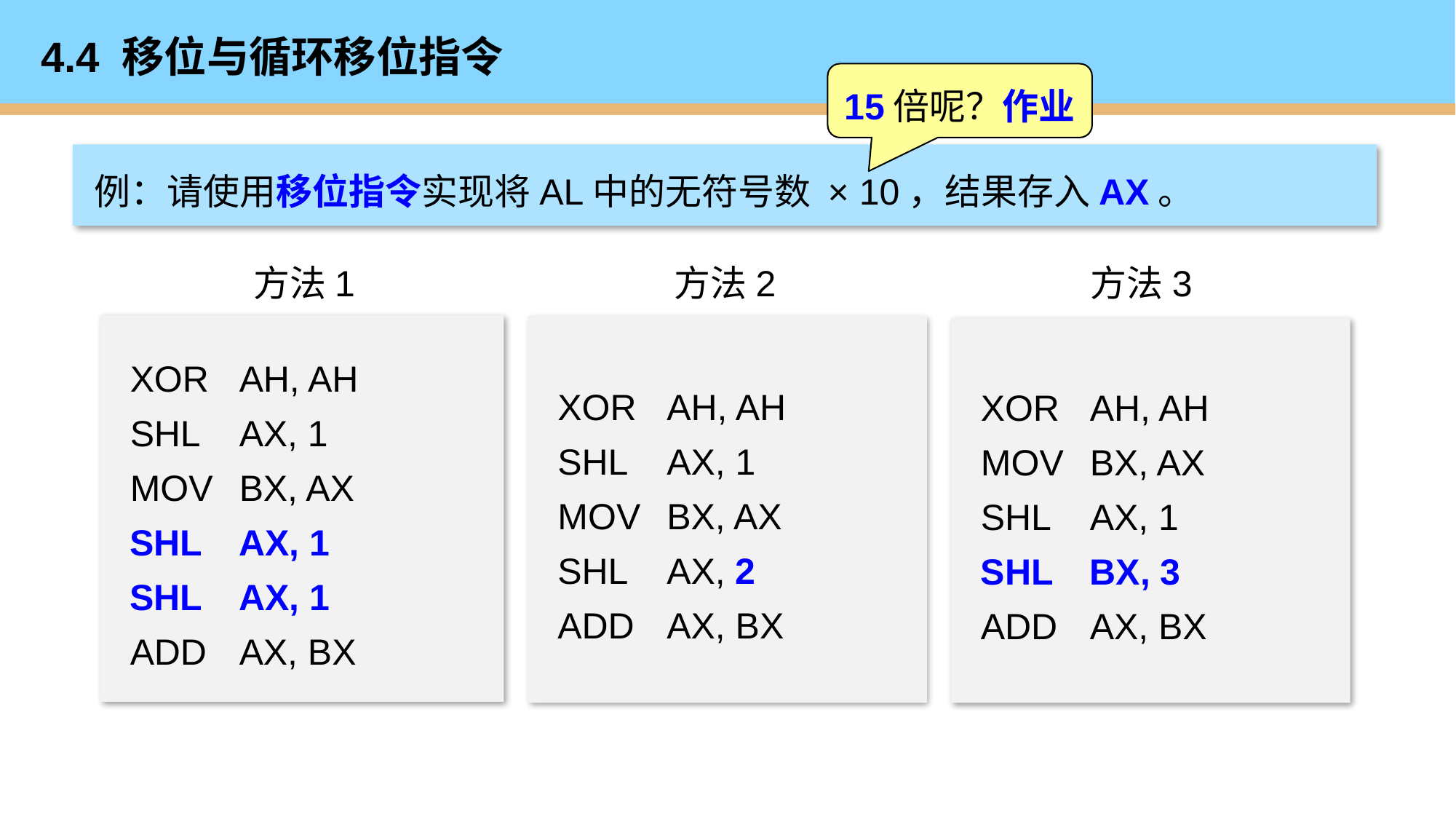

# 4.4 移位与循环移位指令
15倍呢？作业
例：请使用移位指令实现将AL中的无符号数 × 10，结果存入AX。
方法1
XOR	AH, AH
SHL	AX, 1
MOV	BX, AX
SHL	AX, 1
SHL	AX, 1
ADD	AX, BX
方法2
XOR	AH, AH
SHL	AX, 1
MOV	BX, AX
SHL	AX, 2
ADD	AX, BX
方法3
XOR	AH, AH
MOV	BX, AX
SHL	AX, 1
SHL	BX, 3
ADD	AX, BX
94